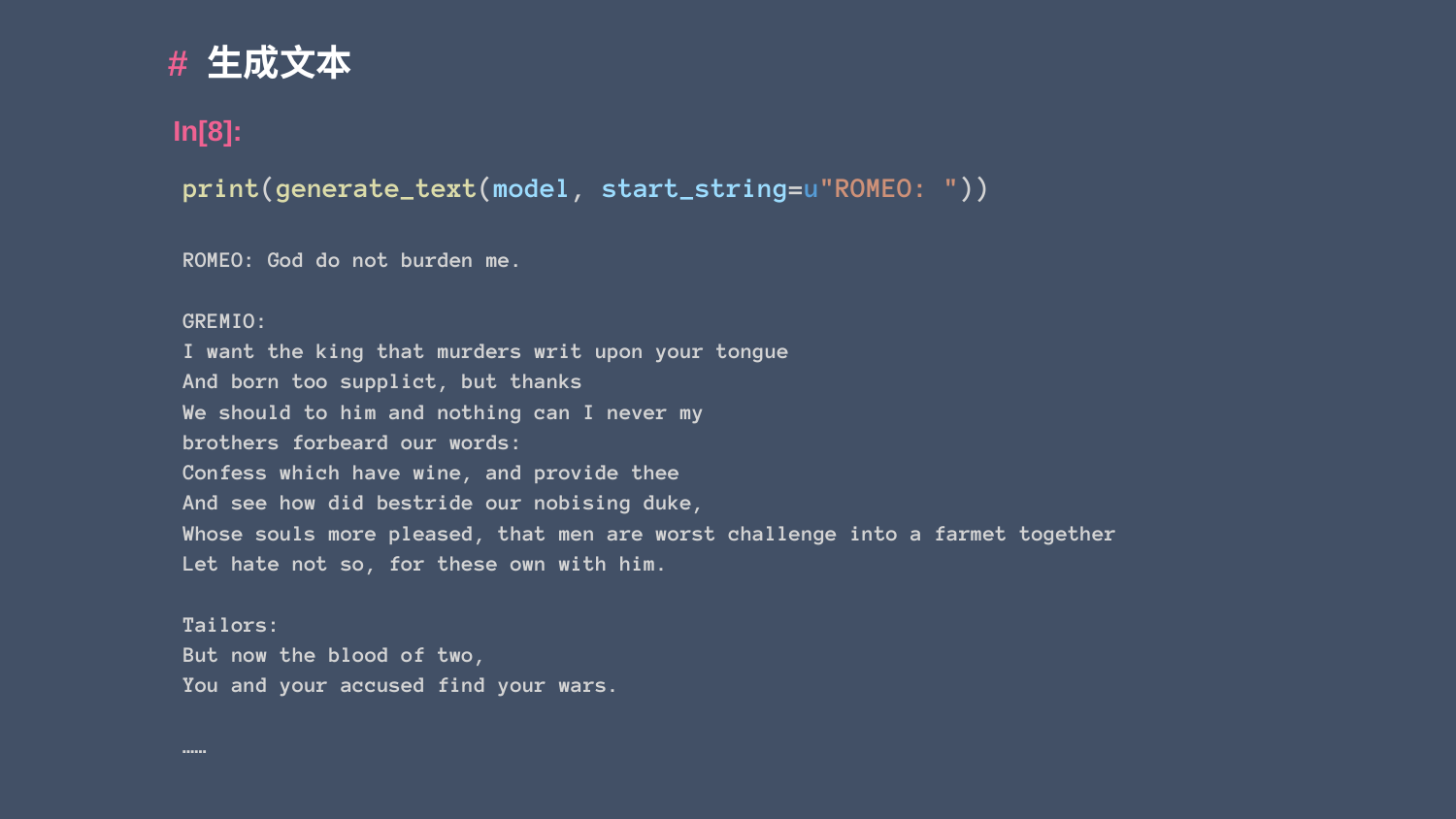

# 生成文本
In[8]:

print(generate_text(model, start_string=u"ROMEO: "))

ROMEO: God do not burden me.

GREMIO:
I want the king that murders writ upon your tongue
And born too supplict, but thanks
We should to him and nothing can I never my
brothers forbeard our words:
Confess which have wine, and provide thee
And see how did bestride our nobising duke,
Whose souls more pleased, that men are worst challenge into a farmet together
Let hate not so, for these own with him.

Tailors:
But now the blood of two,
You and your accused find your wars.

……